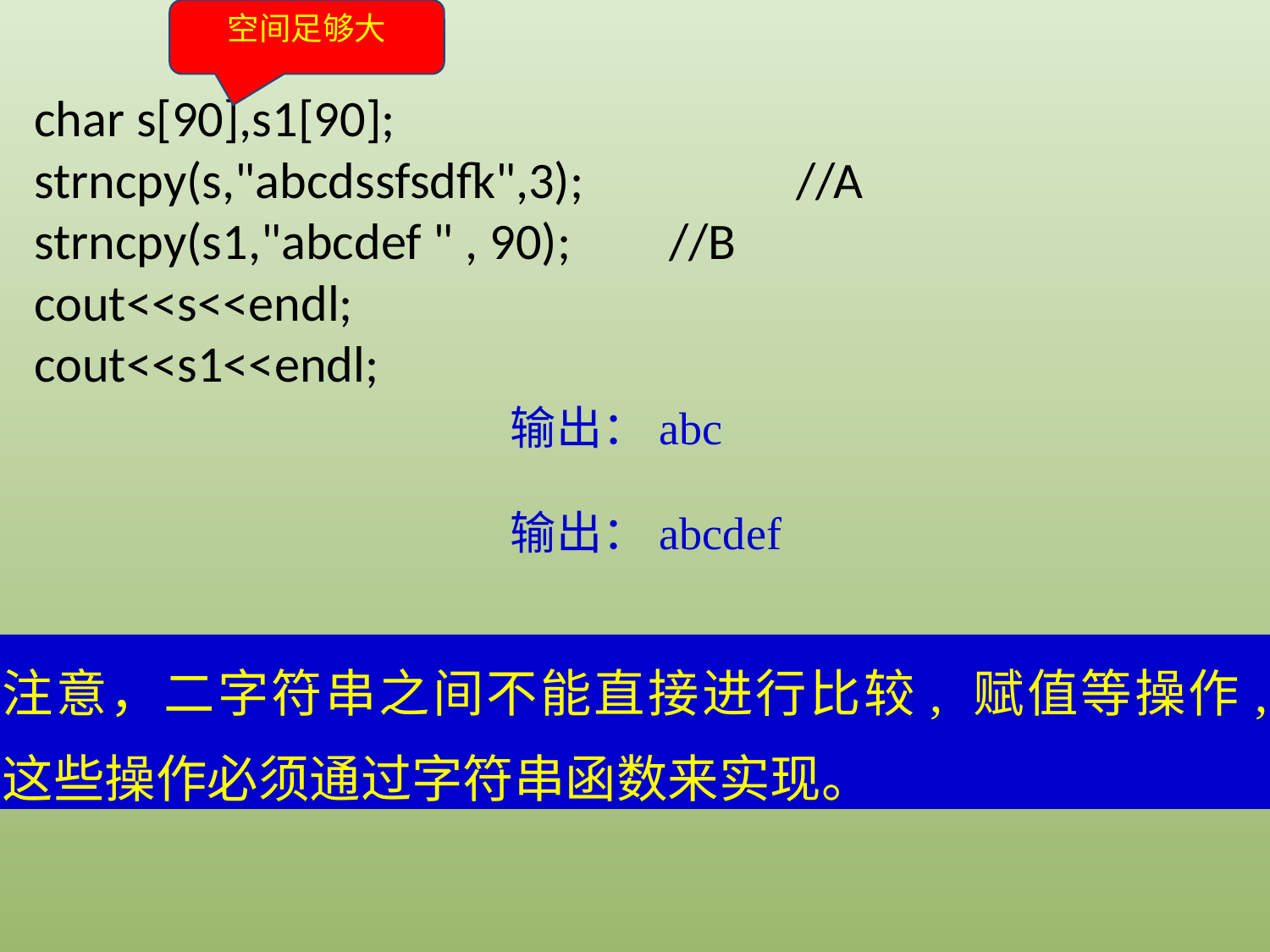

空间足够大
char s[90],s1[90];
strncpy(s,"abcdssfsdfk",3); 		//A
strncpy(s1,"abcdef " , 90);	//B
cout<<s<<endl;
cout<<s1<<endl;
输出：abc
输出：abcdef
注意，二字符串之间不能直接进行比较, 赋值等操作, 这些操作必须通过字符串函数来实现。
365